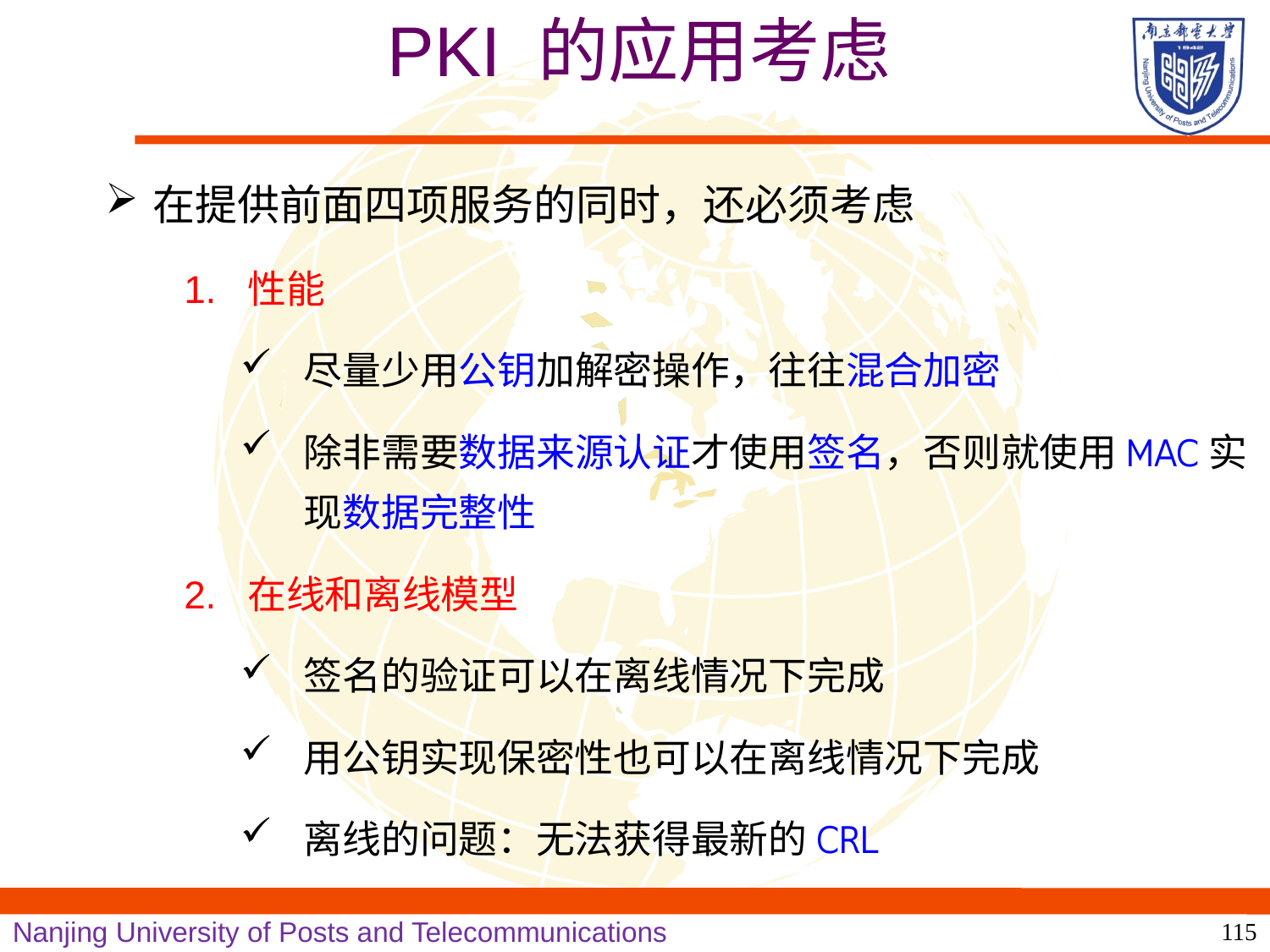

# PKI 的应用考虑
在提供前面四项服务的同时，还必须考虑
性能
尽量少用公钥加解密操作，往往混合加密
除非需要数据来源认证才使用签名，否则就使用MAC实现数据完整性
在线和离线模型
签名的验证可以在离线情况下完成
用公钥实现保密性也可以在离线情况下完成
离线的问题：无法获得最新的CRL
115